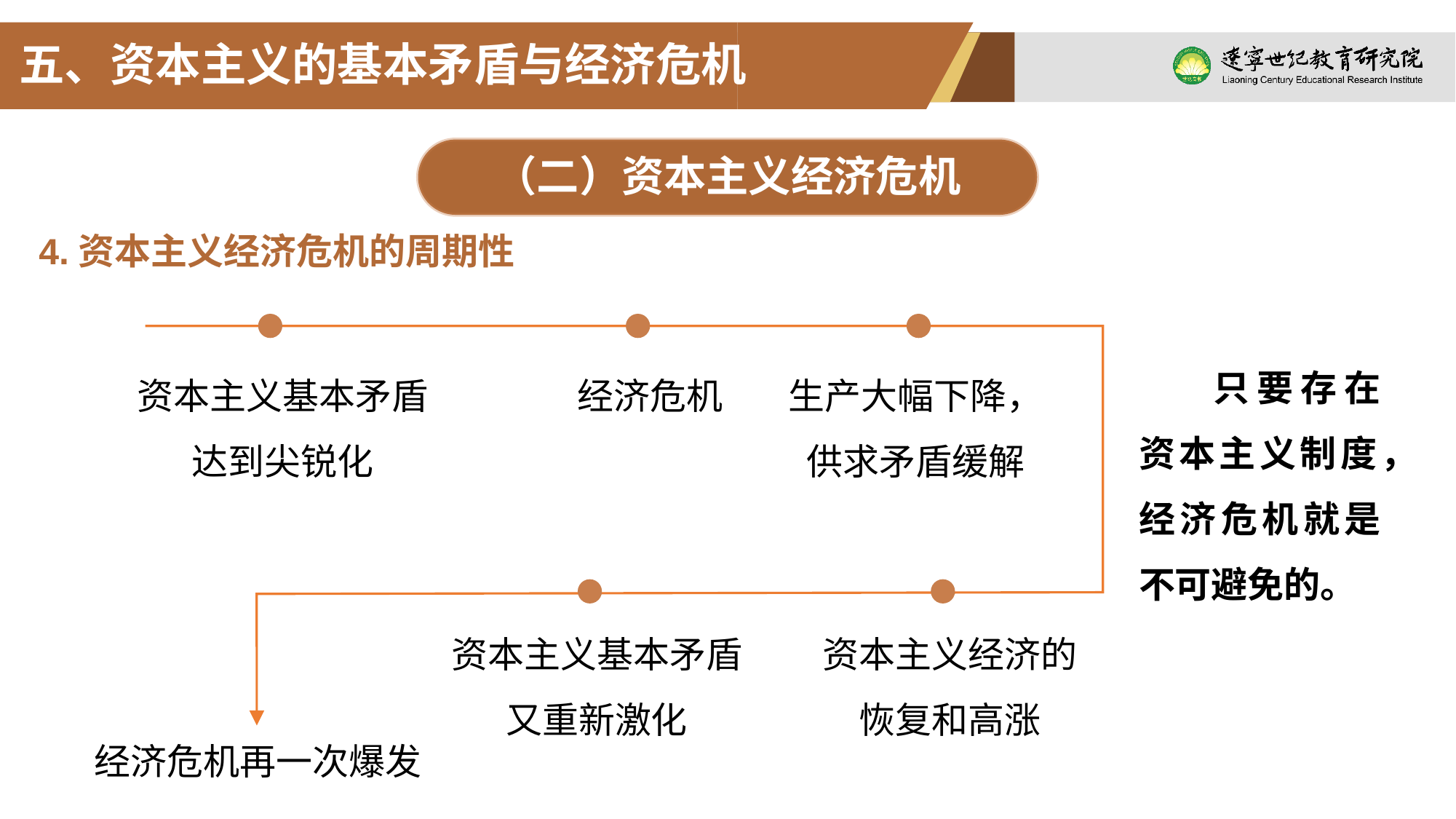

五、资本主义的基本矛盾与经济危机
（二）资本主义经济危机
4.资本主义经济危机的周期性

只要存在资本主义制度，经济危机就是不可避免的。
资本主义基本矛盾达到尖锐化
经济危机
生产大幅下降，供求矛盾缓解

资本主义基本矛盾又重新激化
资本主义经济的恢复和高涨
经济危机再一次爆发